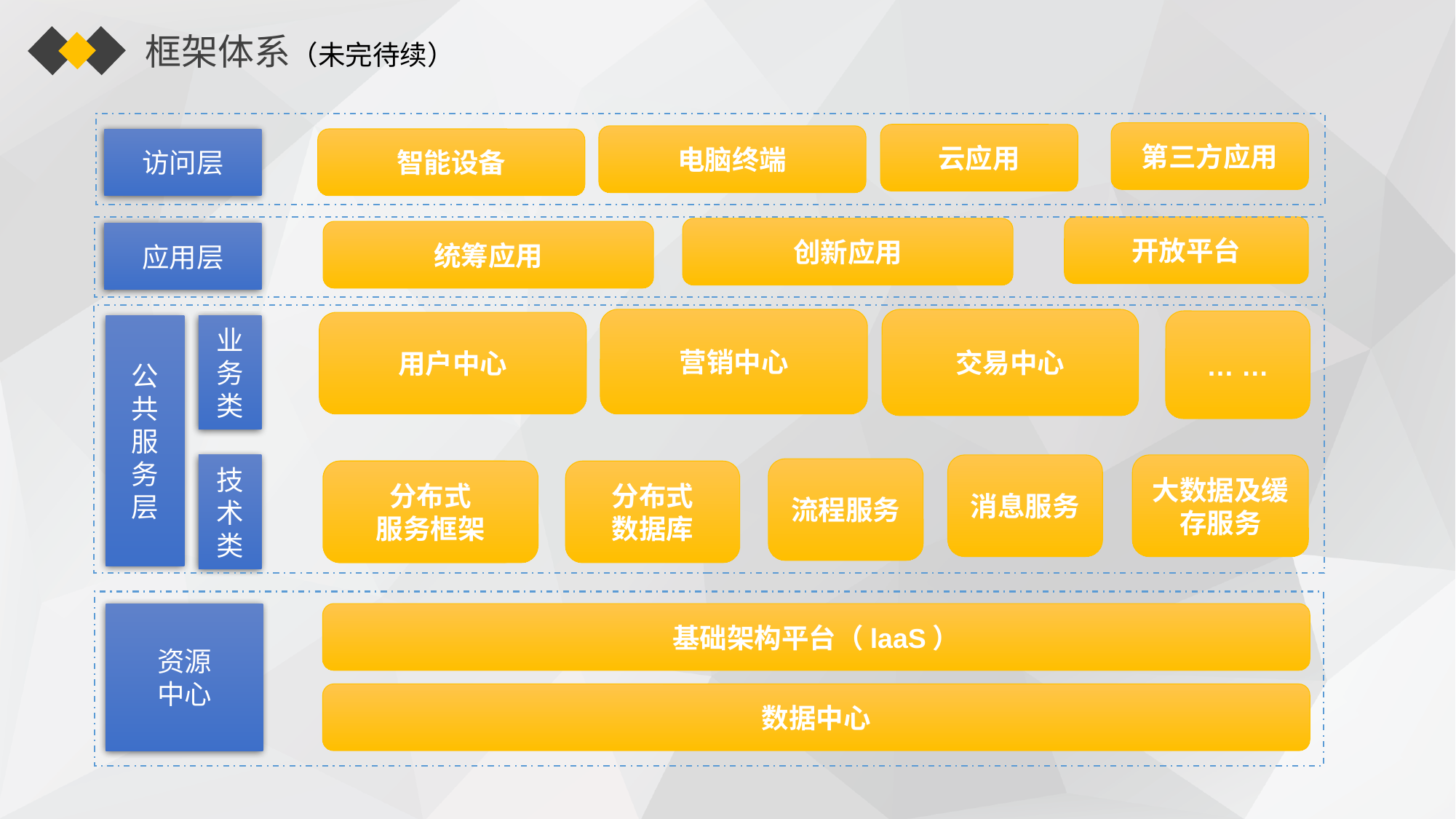

框架体系

（未完待续）

第三方应用
云应用
电脑终端
访问层
智能设备

开放平台
创新应用
统筹应用
应用层

营销中心
交易中心
… …
用户中心
公
共
服
务
层

业
务
类

技术
类

消息服务
大数据及缓存服务
流程服务

分布式
服务框架

分布式
服务框架

分布式
数据库

资源
中心
基础架构平台（laaS）
数据中心